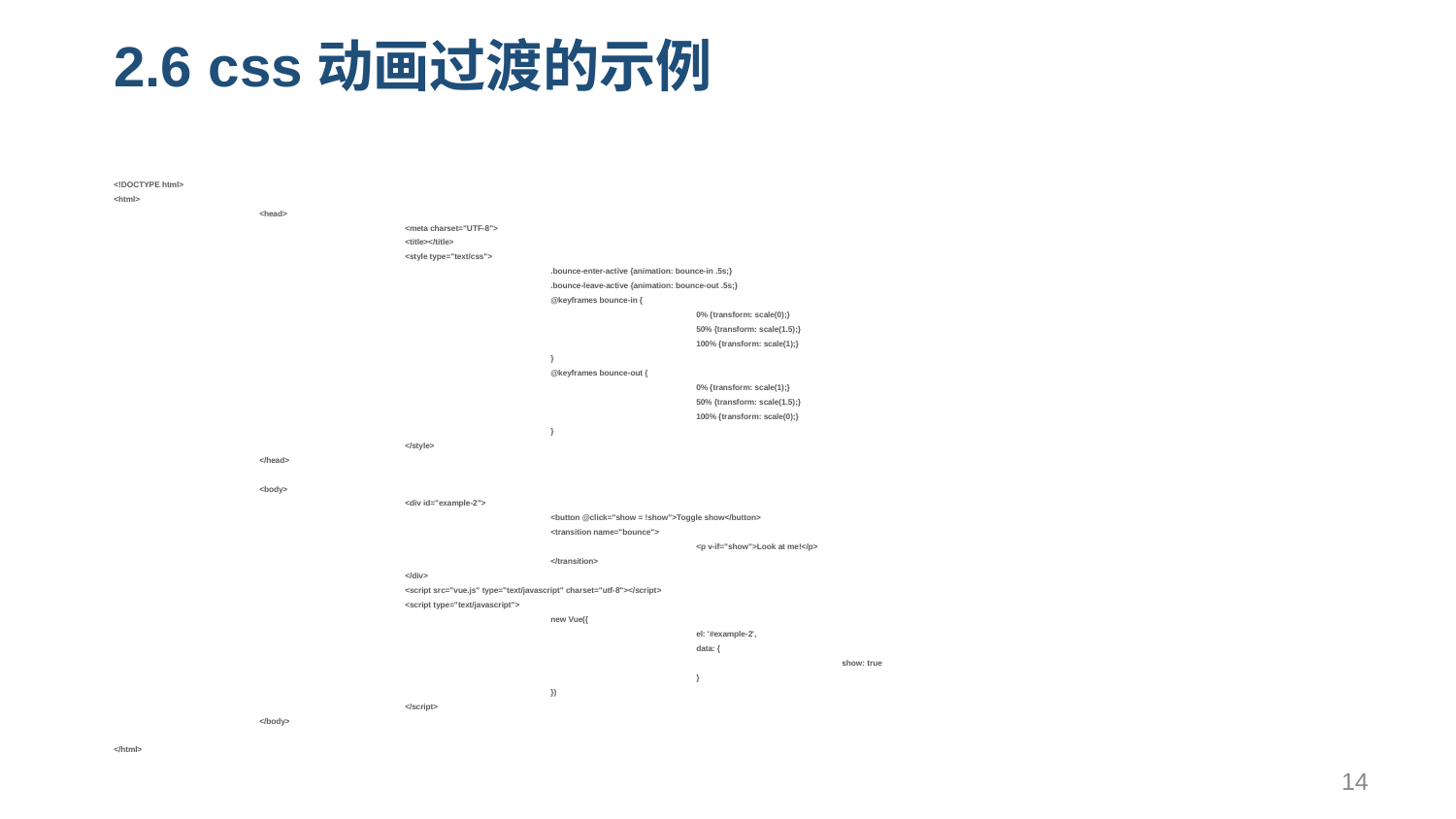

# 2.6 css动画过渡的示例
<!DOCTYPE html>
<html>
	<head>
		<meta charset="UTF-8">
		<title></title>
		<style type="text/css">
			.bounce-enter-active {animation: bounce-in .5s;}
			.bounce-leave-active {animation: bounce-out .5s;}
			@keyframes bounce-in {
				0% {transform: scale(0);}
				50% {transform: scale(1.5);}
				100% {transform: scale(1);}
			}
			@keyframes bounce-out {
				0% {transform: scale(1);}
				50% {transform: scale(1.5);}
				100% {transform: scale(0);}
			}
		</style>
	</head>

	<body>
		<div id="example-2">
			<button @click="show = !show">Toggle show</button>
			<transition name="bounce">
				<p v-if="show">Look at me!</p>
			</transition>
		</div>
		<script src="vue.js" type="text/javascript" charset="utf-8"></script>
		<script type="text/javascript">
			new Vue({
				el: '#example-2',
				data: {
					show: true
				}
			})
		</script>
	</body>

</html>
14